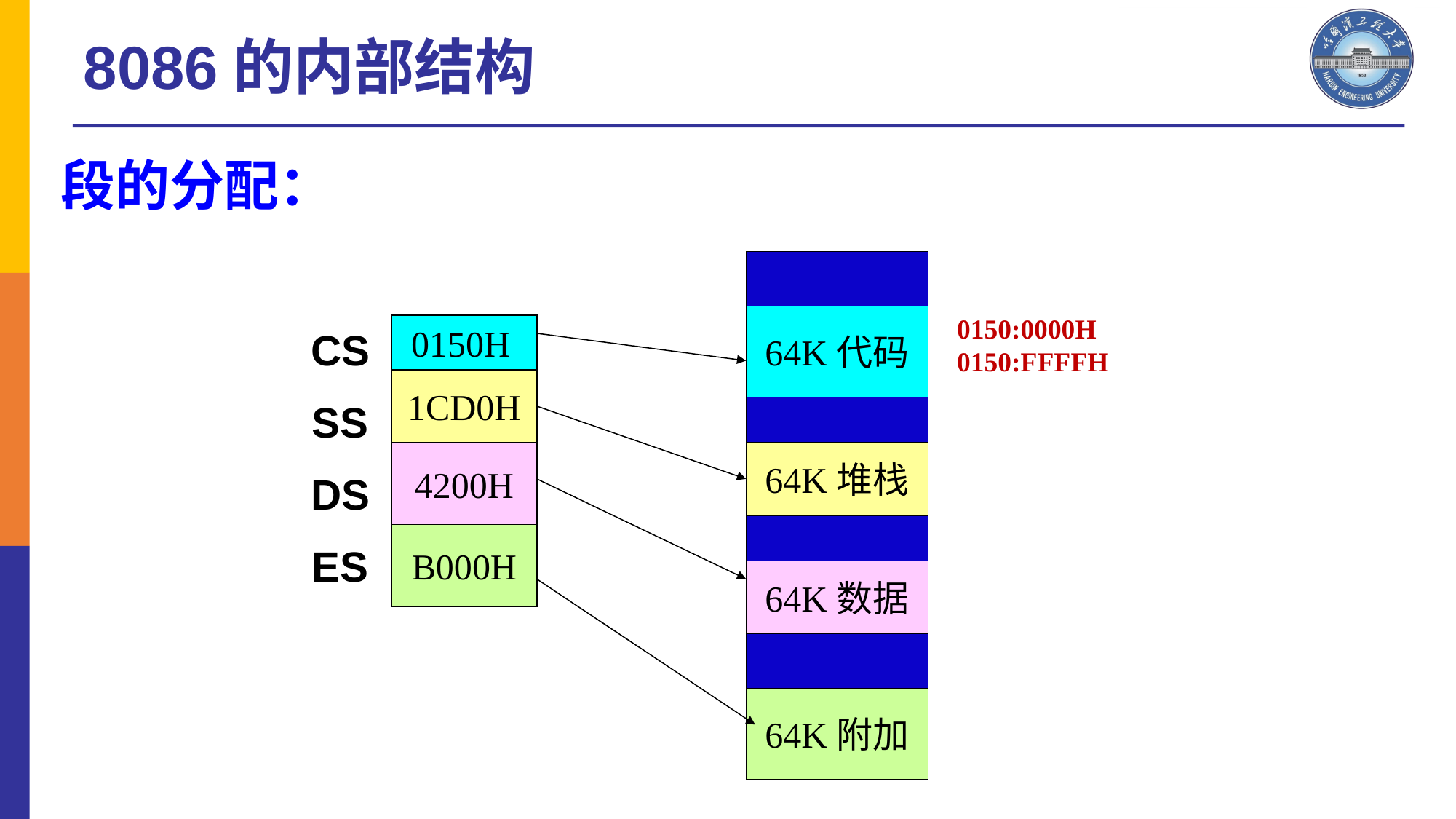

8086的内部结构
   段的分配：

64K代码
0150:0000H
0150:FFFFH
CS
SS
DS
ES

 0150H

1CD0H

4200H
64K堆栈

B000H
64K数据

64K附加